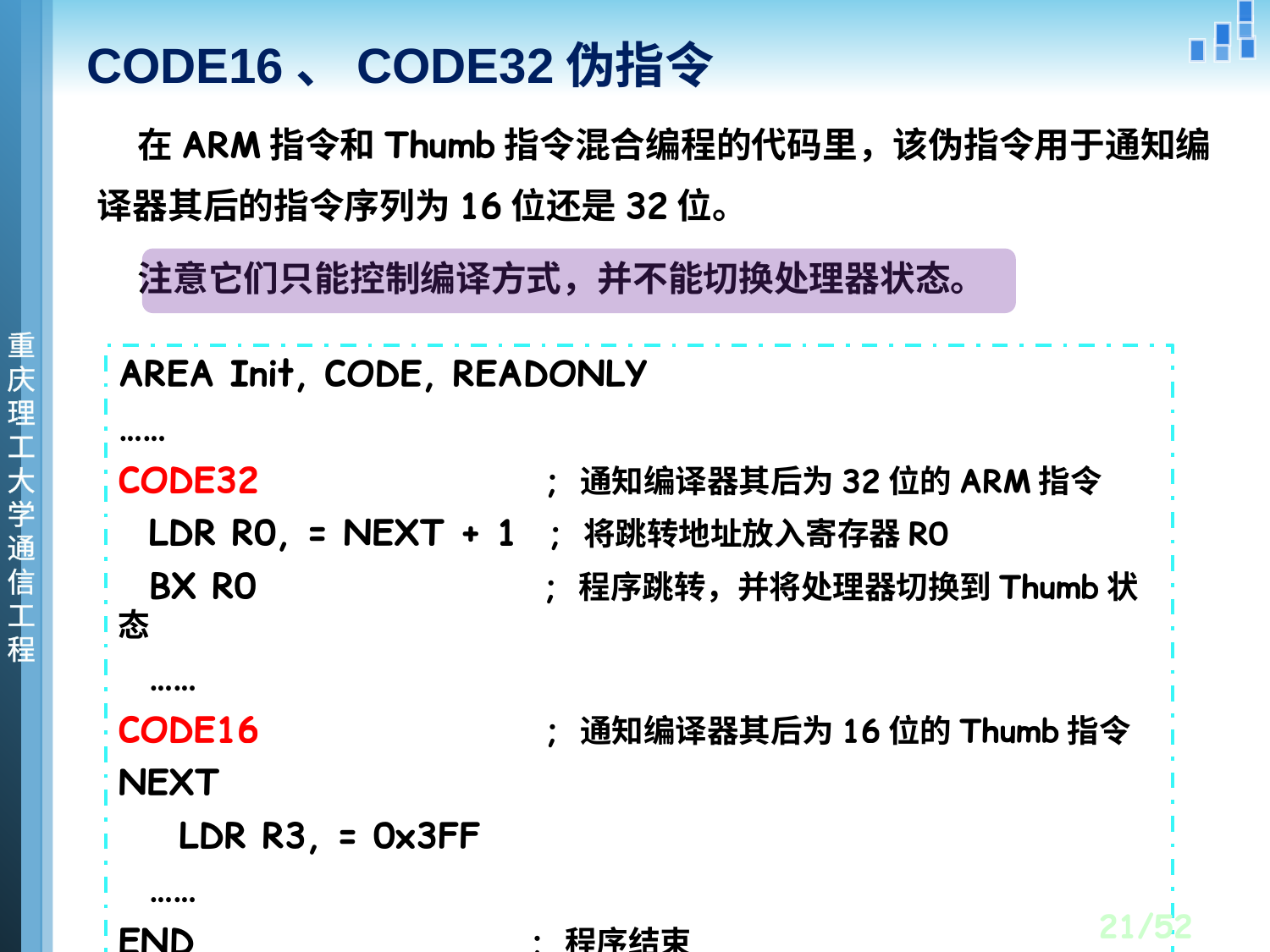

# CODE16、CODE32伪指令
    在ARM指令和Thumb指令混合编程的代码里，该伪指令用于通知编译器其后的指令序列为16位还是32位。
    注意它们只能控制编译方式，并不能切换处理器状态。

AREA Init, CODE, READONLY
……
CODE32		   ; 通知编译器其后为32位的ARM指令
  LDR R0, = NEXT + 1  ; 将跳转地址放入寄存器R0
  BX R0		   ; 程序跳转，并将处理器切换到Thumb状态
  ……
CODE16		   ; 通知编译器其后为16位的Thumb指令
NEXT
    LDR R3, = 0x3FF
  ……
END			  ; 程序结束
21/52